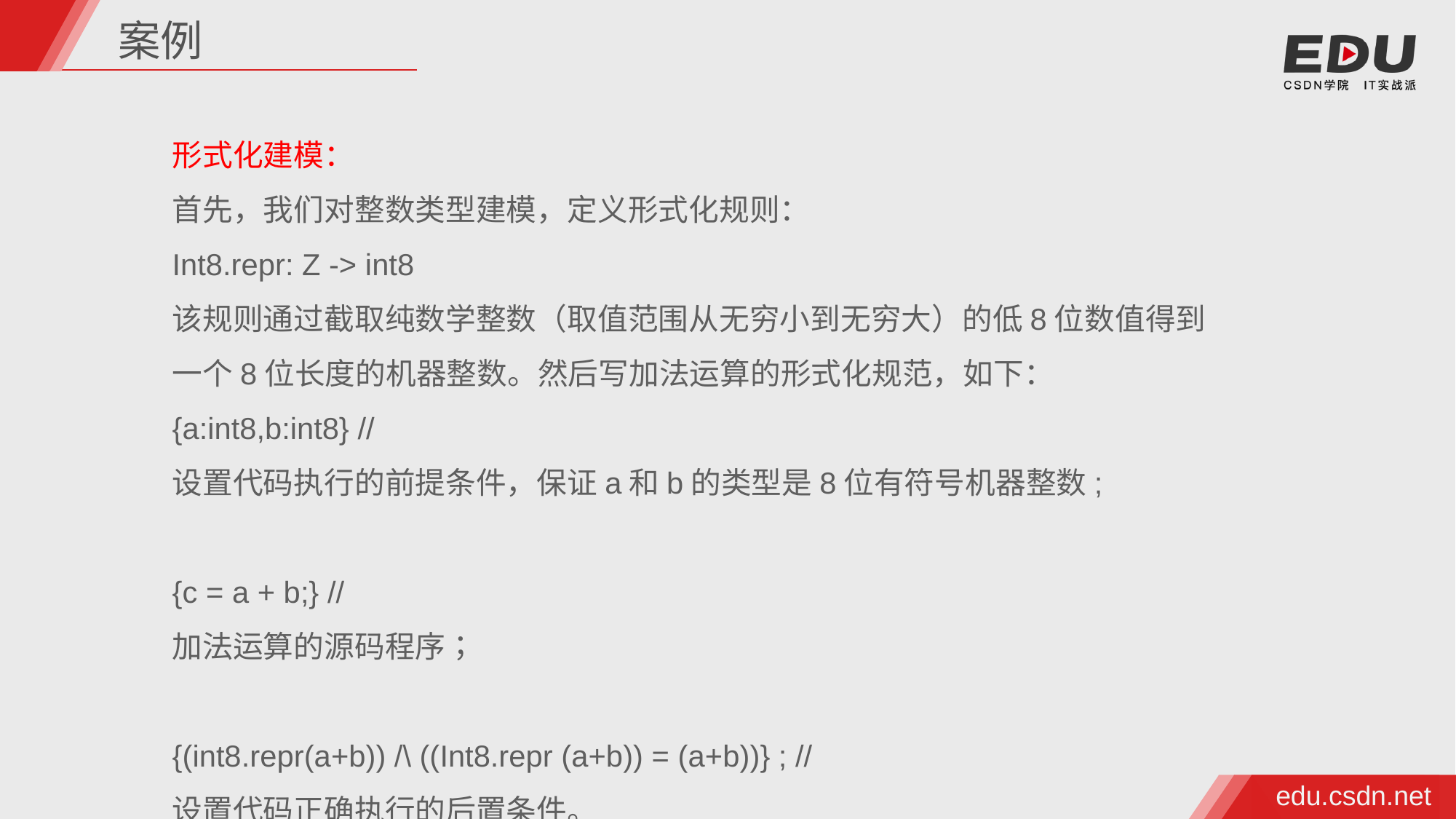

案例
形式化建模：
首先，我们对整数类型建模，定义形式化规则：
Int8.repr: Z -> int8
该规则通过截取纯数学整数（取值范围从无穷小到无穷大）的低8位数值得到一个8位长度的机器整数。然后写加法运算的形式化规范，如下：
{a:int8,b:int8} //
设置代码执行的前提条件，保证a和b的类型是8位有符号机器整数;

{c = a + b;} //
加法运算的源码程序；

{(int8.repr(a+b)) /\ ((Int8.repr (a+b)) = (a+b))} ; //
设置代码正确执行的后置条件。